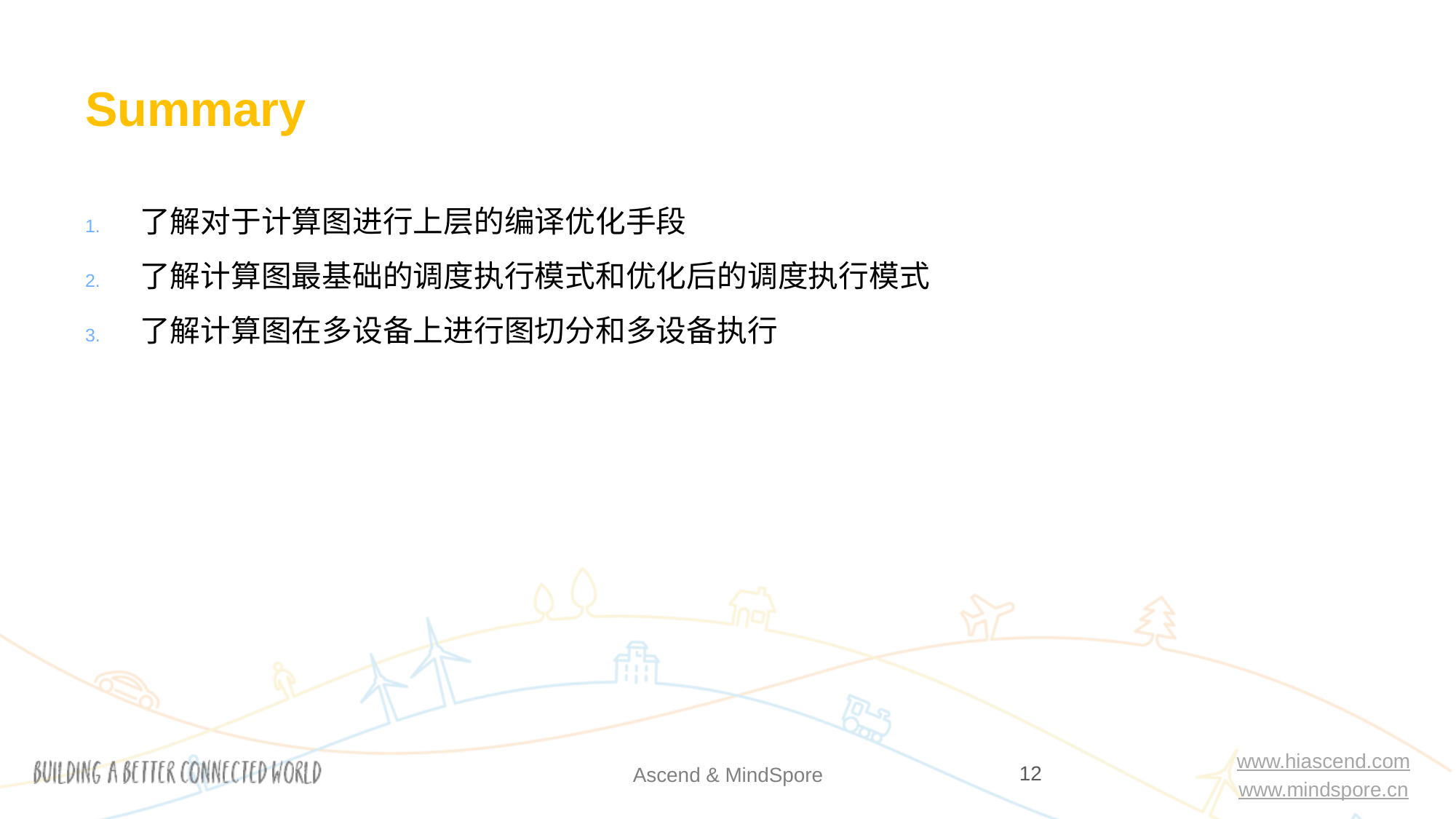

# Summary
了解对于计算图进行上层的编译优化手段
了解计算图最基础的调度执行模式和优化后的调度执行模式
了解计算图在多设备上进行图切分和多设备执行